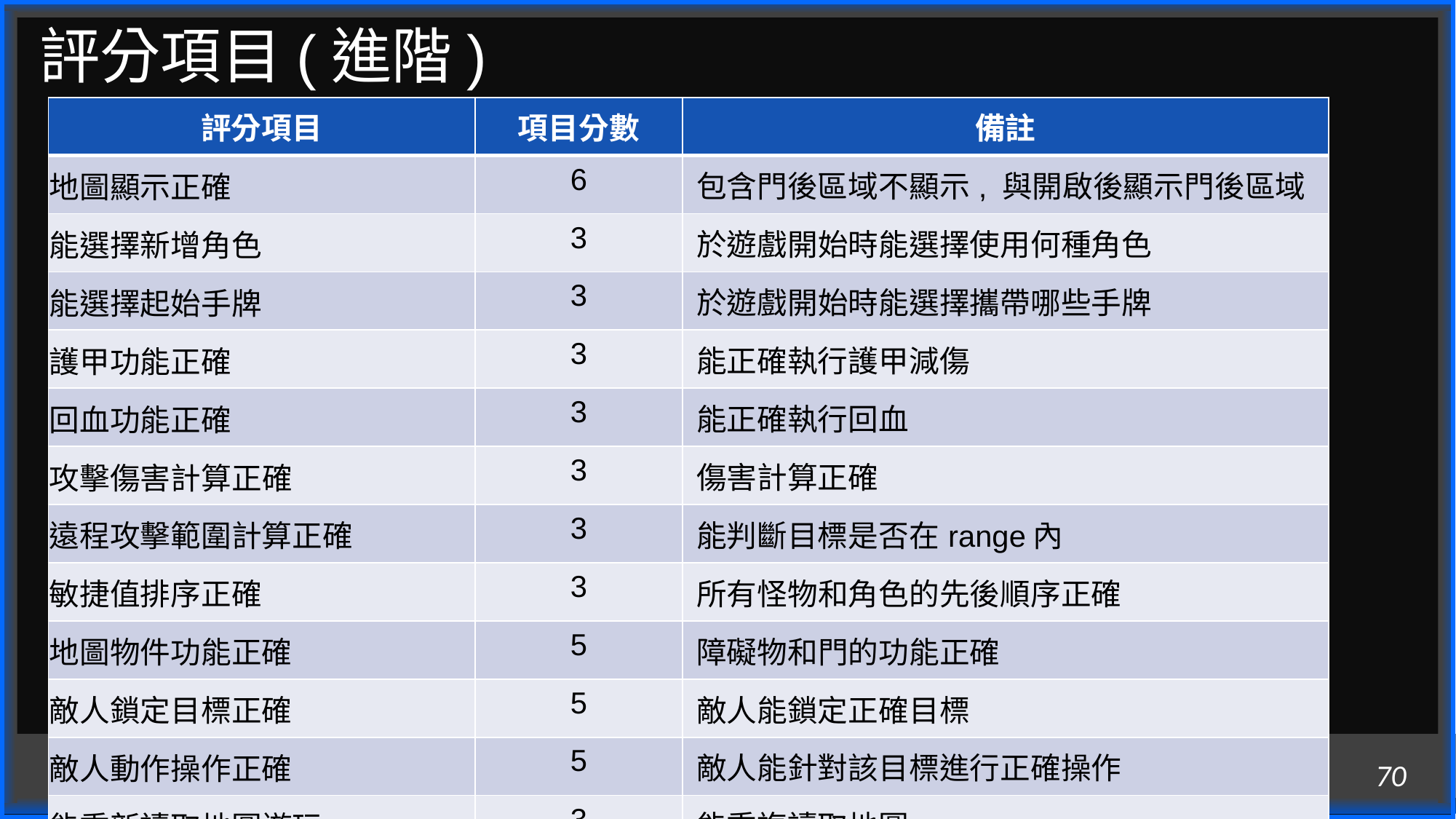

# 評分項目(進階)
| 評分項目 | 項目分數 | 備註 |
| --- | --- | --- |
| 地圖顯示正確 | 6 | 包含門後區域不顯示, 與開啟後顯示門後區域 |
| 能選擇新增角色 | 3 | 於遊戲開始時能選擇使用何種角色 |
| 能選擇起始手牌 | 3 | 於遊戲開始時能選擇攜帶哪些手牌 |
| 護甲功能正確 | 3 | 能正確執行護甲減傷 |
| 回血功能正確 | 3 | 能正確執行回血 |
| 攻擊傷害計算正確 | 3 | 傷害計算正確 |
| 遠程攻擊範圍計算正確 | 3 | 能判斷目標是否在range內 |
| 敏捷值排序正確 | 3 | 所有怪物和角色的先後順序正確 |
| 地圖物件功能正確 | 5 | 障礙物和門的功能正確 |
| 敵人鎖定目標正確 | 5 | 敵人能鎖定正確目標 |
| 敵人動作操作正確 | 5 | 敵人能針對該目標進行正確操作 |
| 能重新讀取地圖遊玩 | 3 | 能重複讀取地圖 |
| 視野判斷正確 | 5 | 能判斷遠程攻擊是否可以攻擊到目標 |